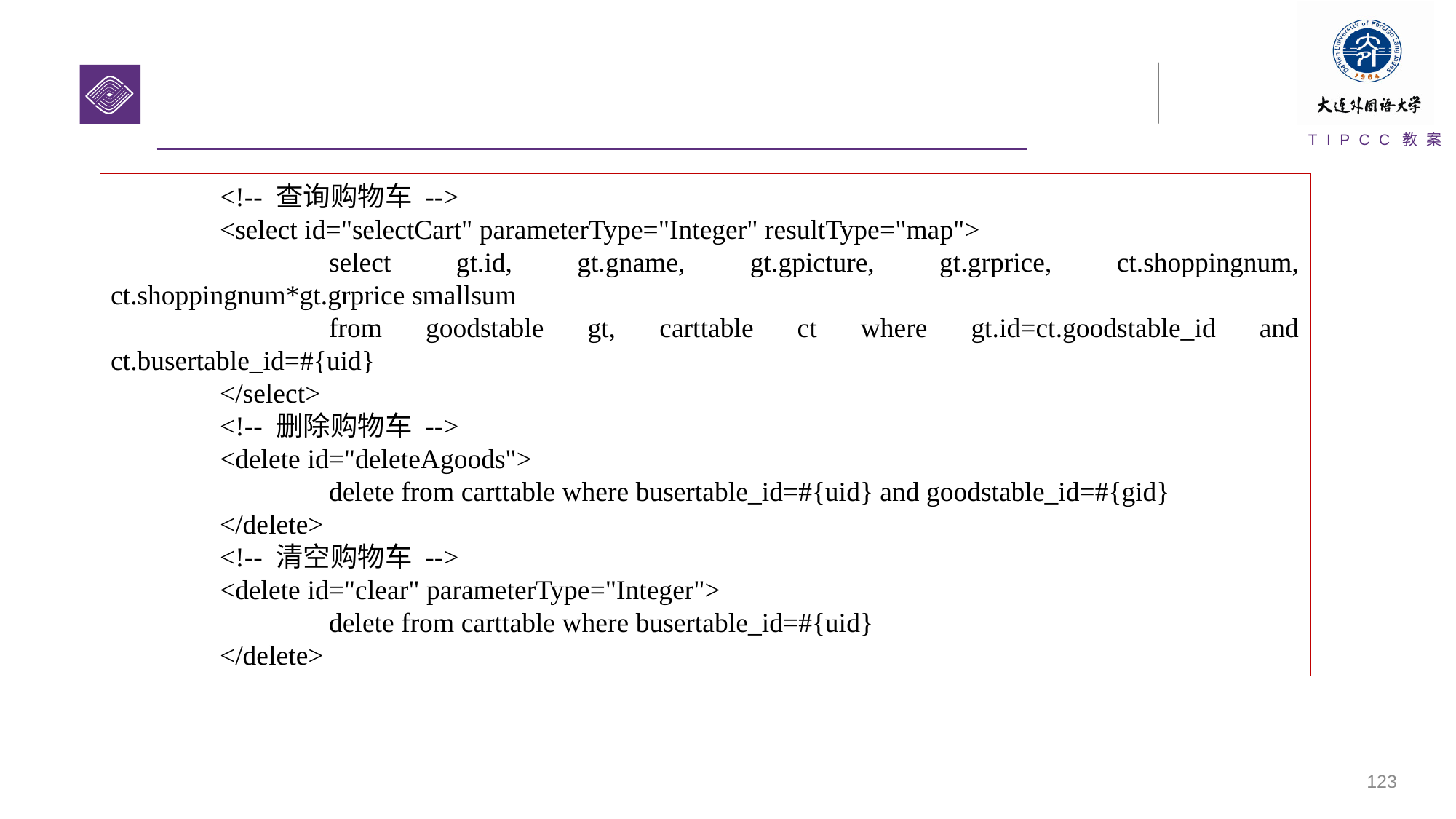

<!-- 查询购物车 -->
	<select id="selectCart" parameterType="Integer" resultType="map">
		select gt.id, gt.gname, gt.gpicture, gt.grprice, ct.shoppingnum, ct.shoppingnum*gt.grprice smallsum
		from goodstable gt, carttable ct where gt.id=ct.goodstable_id and ct.busertable_id=#{uid}
	</select>
	<!-- 删除购物车 -->
	<delete id="deleteAgoods">
		delete from carttable where busertable_id=#{uid} and goodstable_id=#{gid}
	</delete>
	<!-- 清空购物车 -->
	<delete id="clear" parameterType="Integer">
		delete from carttable where busertable_id=#{uid}
	</delete>
123